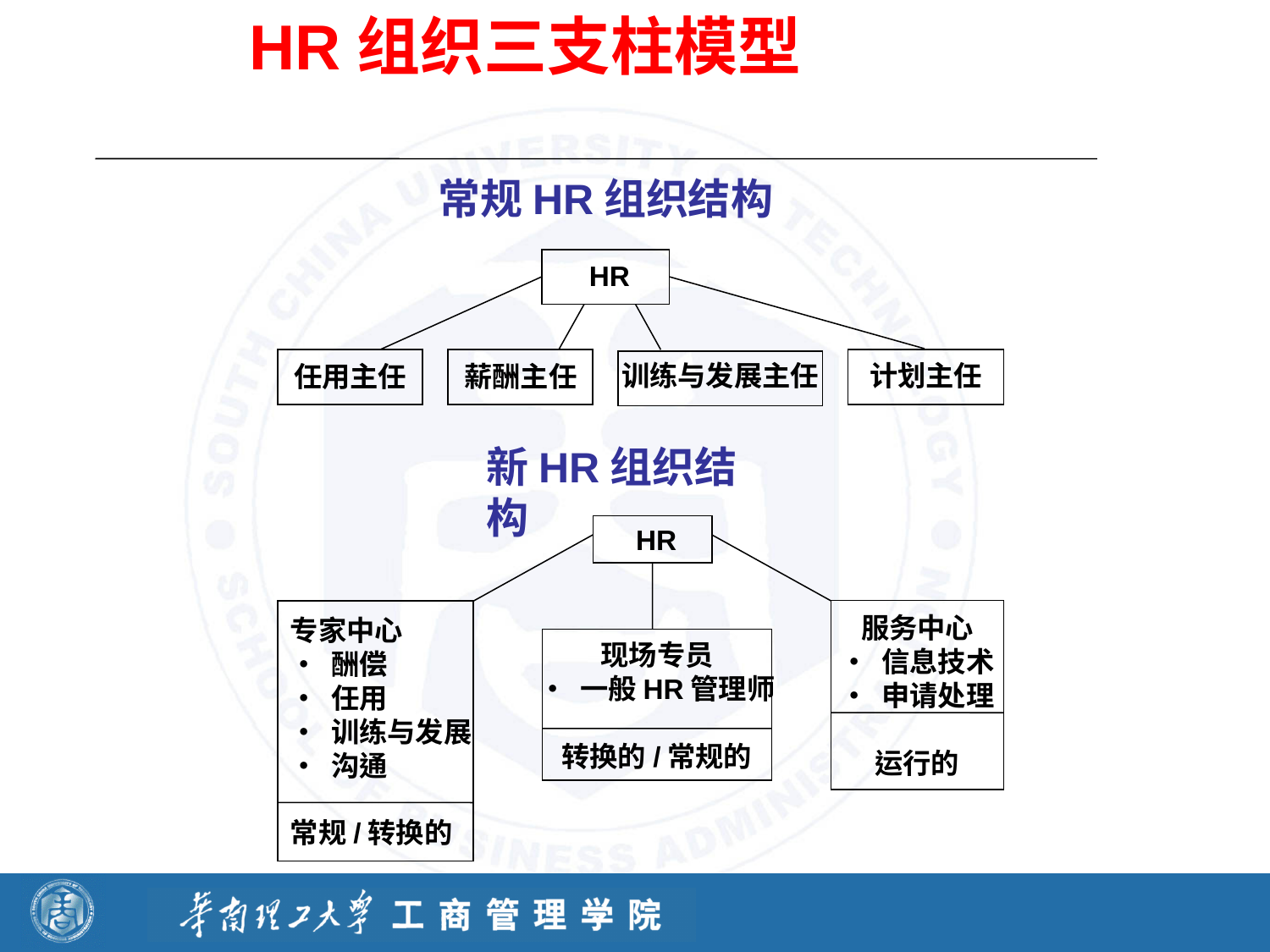

HR组织三支柱模型
#

常规HR组织结构

 HR

计划主任
任用主任
薪酬主任
训练与发展主任
新HR组织结构
 HR

服务中心
• 信息技术
• 申请处理

运行的
专家中心
• 酬偿
• 任用
• 训练与发展
• 沟通

常规/转换的
现场专员
• 一般HR管理师

转换的/常规的